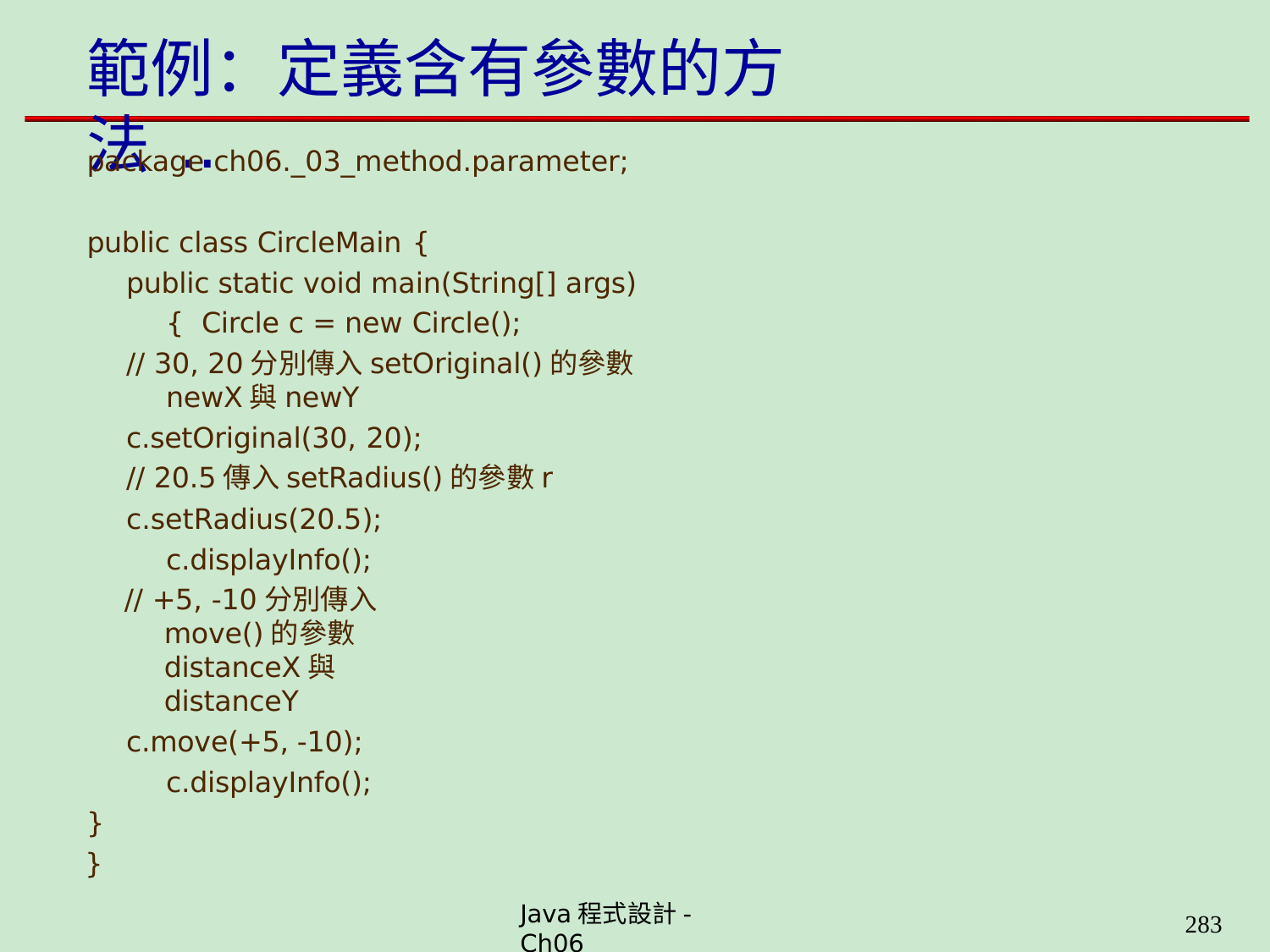

# 範例：定義含有參數的方法 ..
package ch06._03_method.parameter;

public class CircleMain {
public static void main(String[] args) {  Circle c = new Circle();
// 30, 20分別傳入setOriginal()的參數newX與newY
c.setOriginal(30, 20);
// 20.5傳入setRadius()的參數r
c.setRadius(20.5);  c.displayInfo();
// +5, -10分別傳入move()的參數distanceX與distanceY
c.move(+5, -10);  c.displayInfo();
}
}
Java程式設計-Ch06
283